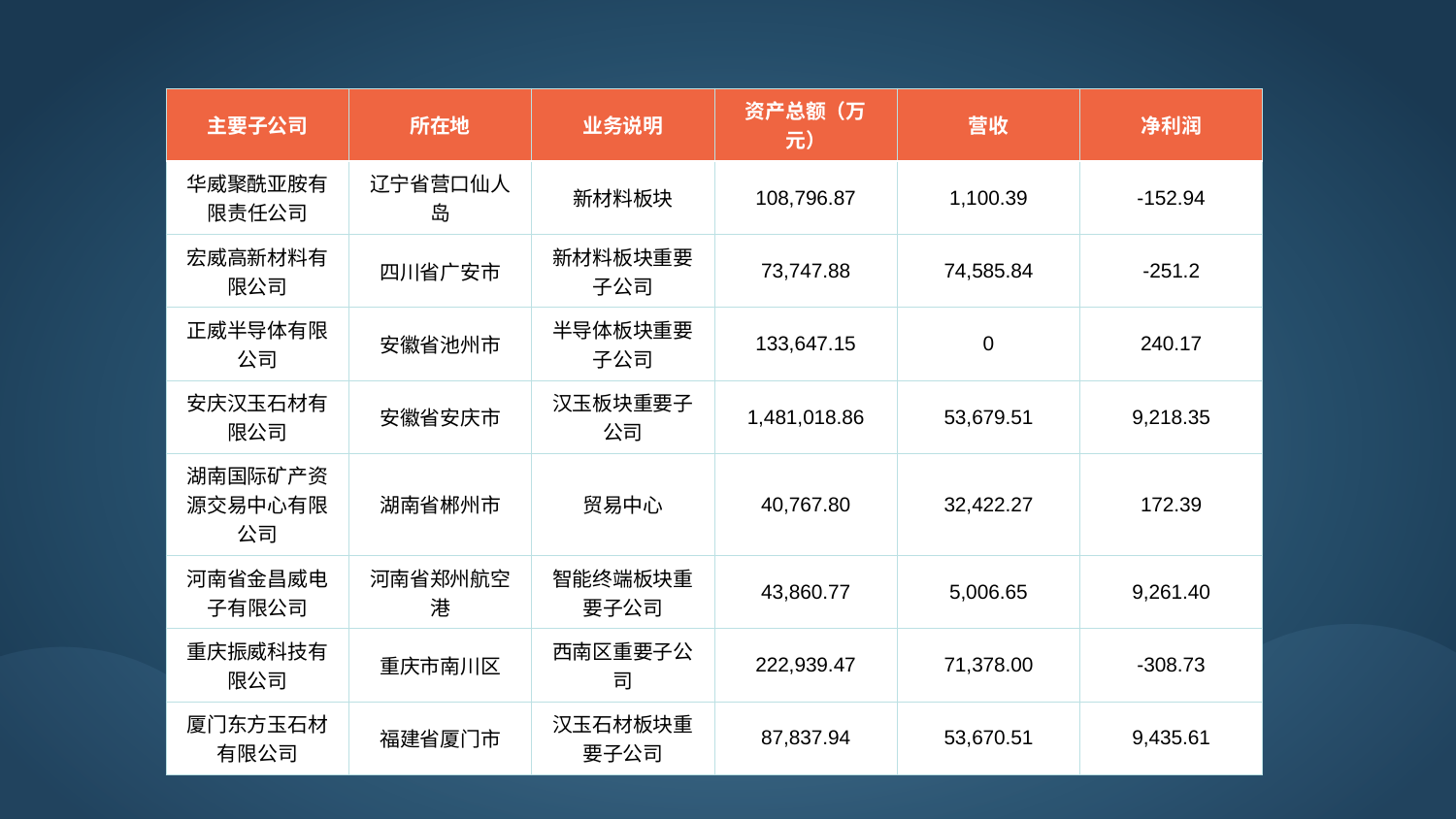

| 主要子公司 | 所在地 | 业务说明 | 资产总额（万元） | 营收 | 净利润 |
| --- | --- | --- | --- | --- | --- |
| 华威聚酰亚胺有限责任公司 | 辽宁省营口仙人岛 | 新材料板块 | 108,796.87 | 1,100.39 | -152.94 |
| 宏威高新材料有限公司 | 四川省广安市 | 新材料板块重要子公司 | 73,747.88 | 74,585.84 | -251.2 |
| 正威半导体有限公司 | 安徽省池州市 | 半导体板块重要子公司 | 133,647.15 | 0 | 240.17 |
| 安庆汉玉石材有限公司 | 安徽省安庆市 | 汉玉板块重要子公司 | 1,481,018.86 | 53,679.51 | 9,218.35 |
| 湖南国际矿产资源交易中心有限公司 | 湖南省郴州市 | 贸易中心 | 40,767.80 | 32,422.27 | 172.39 |
| 河南省金昌威电子有限公司 | 河南省郑州航空港 | 智能终端板块重要子公司 | 43,860.77 | 5,006.65 | 9,261.40 |
| 重庆振威科技有限公司 | 重庆市南川区 | 西南区重要子公司 | 222,939.47 | 71,378.00 | -308.73 |
| 厦门东方玉石材有限公司 | 福建省厦门市 | 汉玉石材板块重要子公司 | 87,837.94 | 53,670.51 | 9,435.61 |